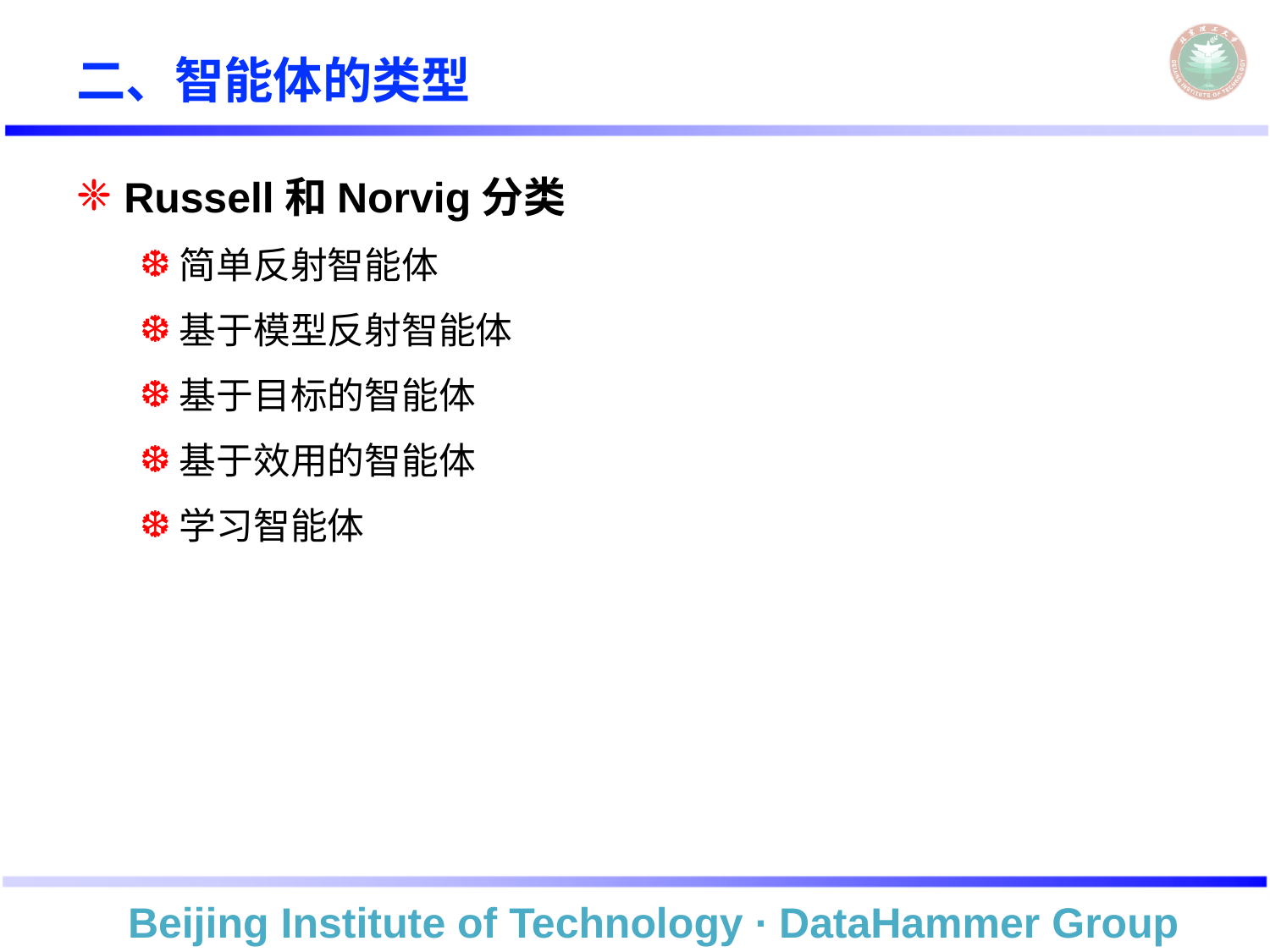

# 二、智能体的类型
Russell和Norvig分类
简单反射智能体
基于模型反射智能体
基于目标的智能体
基于效用的智能体
学习智能体